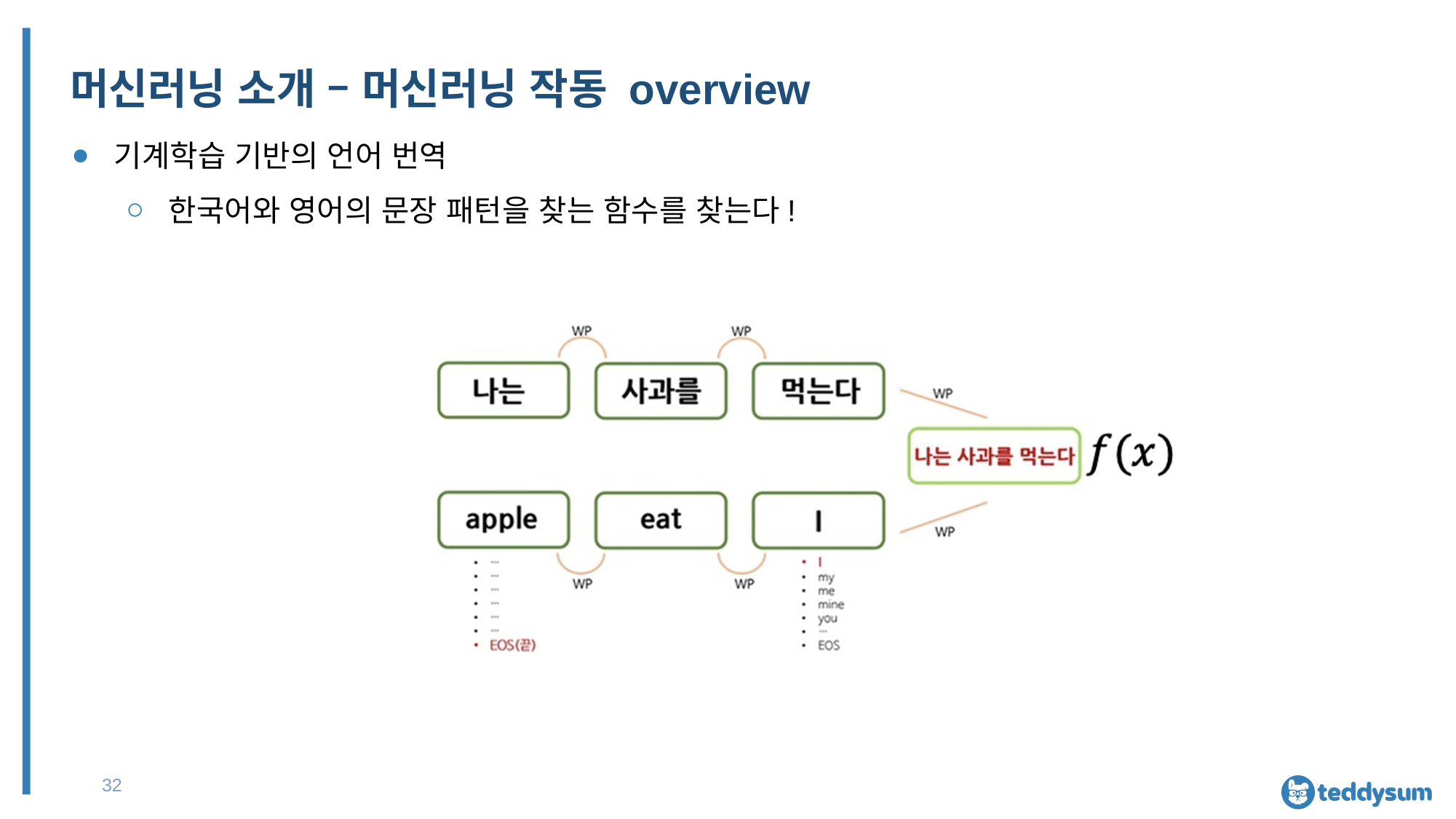

# 머신러닝 소개 – 머신러닝 작동 overview
기계학습 기반의 언어 번역
한국어와 영어의 문장 패턴을 찾는 함수를 찾는다!

32